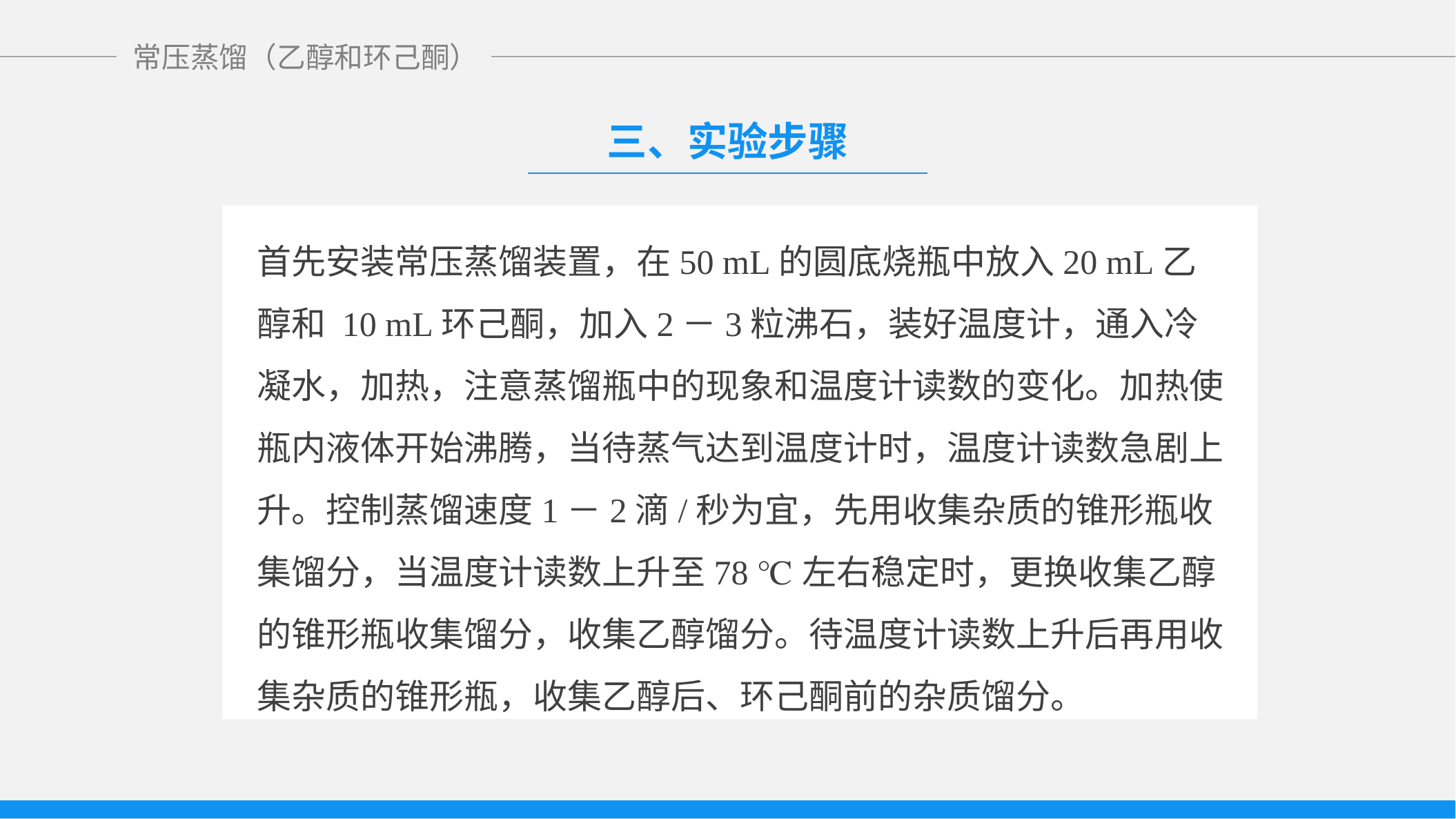

三、实验步骤

首先安装常压蒸馏装置，在50 mL的圆底烧瓶中放入20 mL乙醇和 10 mL环己酮，加入2－3粒沸石，装好温度计，通入冷凝水，加热，注意蒸馏瓶中的现象和温度计读数的变化。加热使瓶内液体开始沸腾，当待蒸气达到温度计时，温度计读数急剧上升。控制蒸馏速度1－2滴/秒为宜，先用收集杂质的锥形瓶收集馏分，当温度计读数上升至78 ℃左右稳定时，更换收集乙醇的锥形瓶收集馏分，收集乙醇馏分。待温度计读数上升后再用收集杂质的锥形瓶，收集乙醇后、环己酮前的杂质馏分。